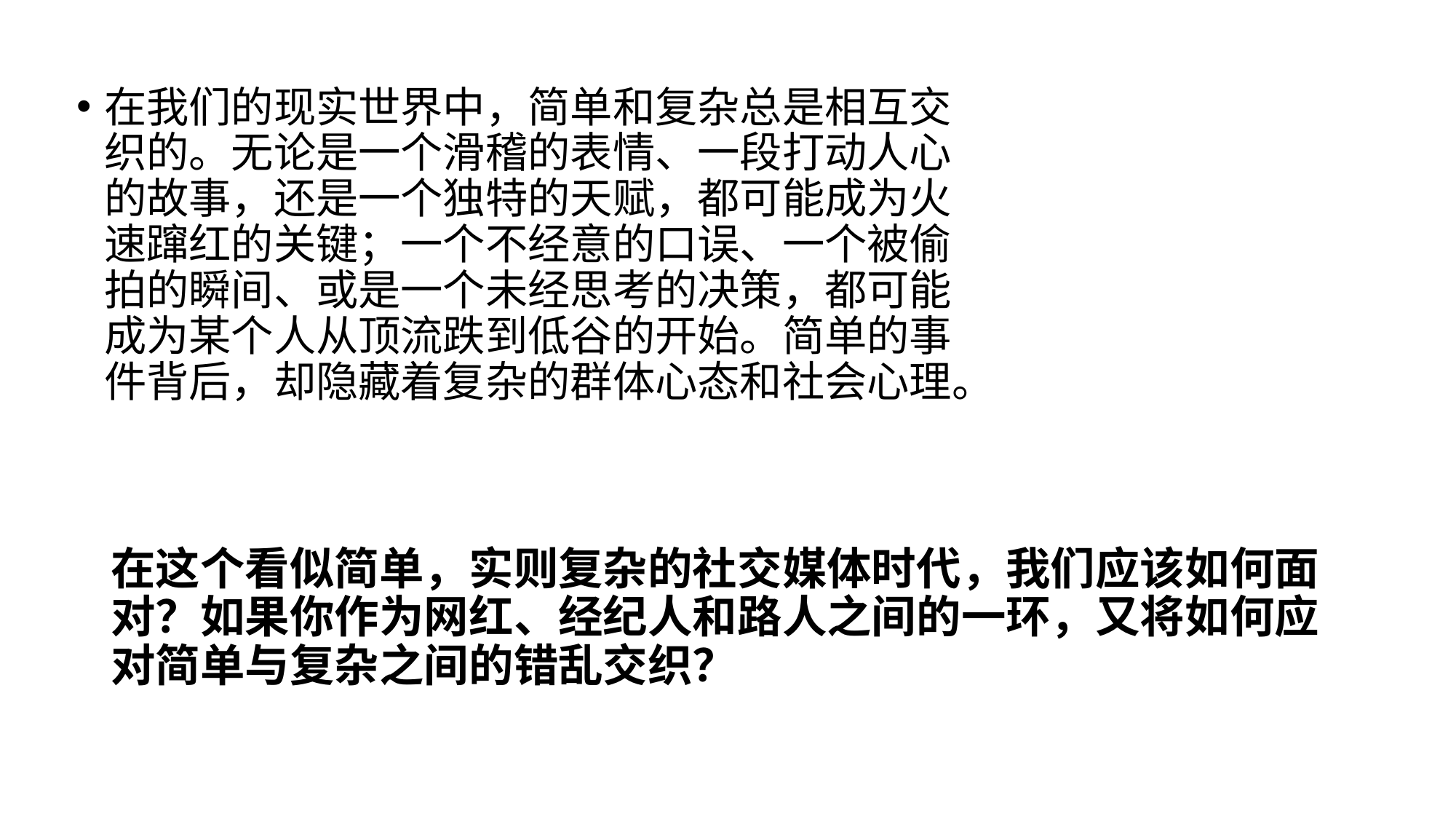

在我们的现实世界中，简单和复杂总是相互交织的。无论是一个滑稽的表情、一段打动人心的故事，还是一个独特的天赋，都可能成为火速蹿红的关键；一个不经意的口误、一个被偷拍的瞬间、或是一个未经思考的决策，都可能成为某个人从顶流跌到低谷的开始。简单的事件背后，却隐藏着复杂的群体心态和社会心理。
# 在这个看似简单，实则复杂的社交媒体时代，我们应该如何面对？如果你作为网红、经纪人和路人之间的一环，又将如何应对简单与复杂之间的错乱交织？